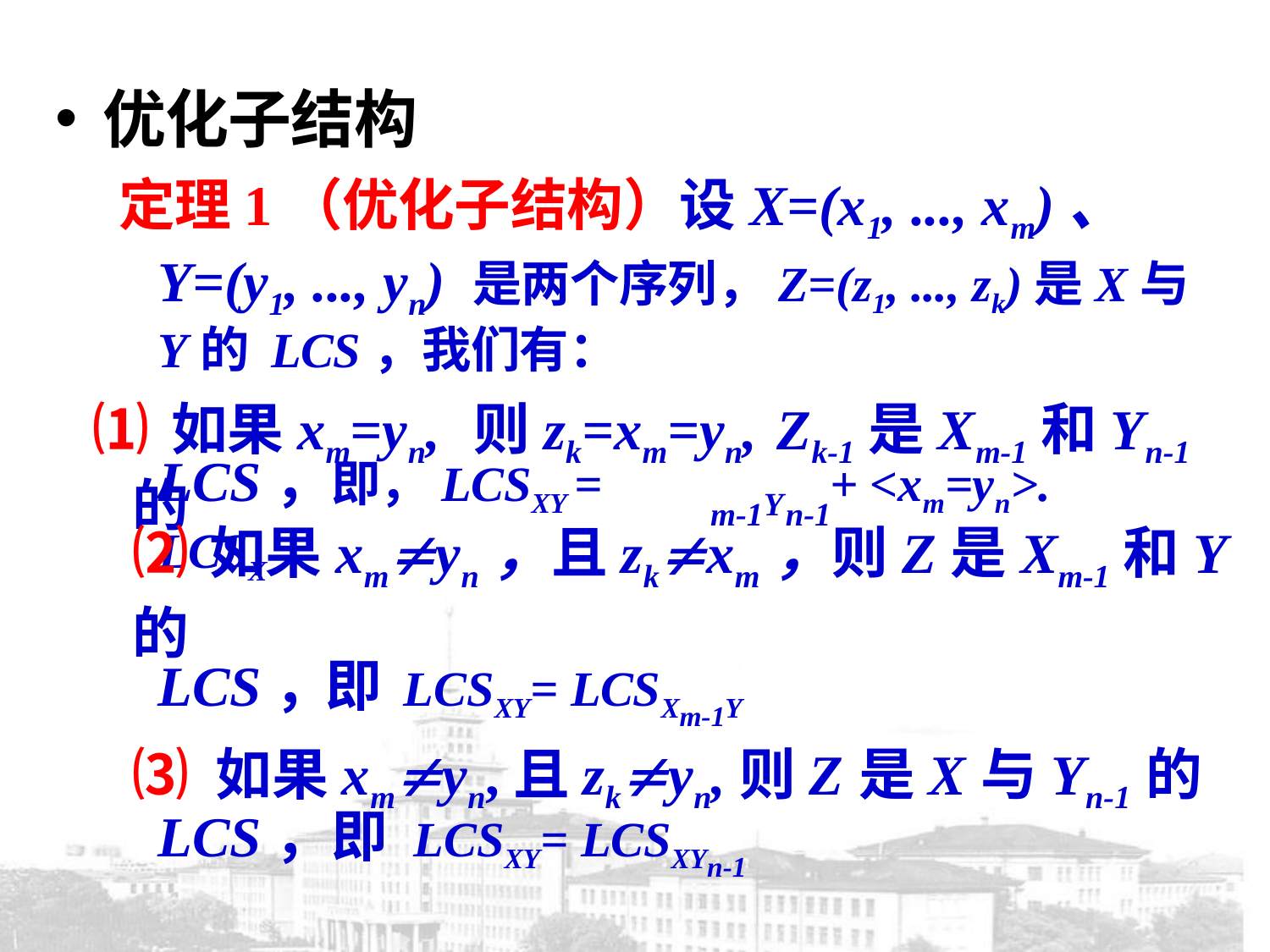

优化子结构
定理1（优化子结构）设X=(x1, ..., xm)、 Y=(y1, ..., yn) 是两个序列，Z=(z1, ..., zk)是X与Y的 LCS，我们有：
⑴ 如果xm=yn, 则zk=xm=yn, Zk-1是Xm-1和Yn-1的
LCS，即，LCSXY = LCSX
+ <xm=yn>.
Y
m-1	n-1
⑵ 如果xm≠yn，且zk≠xm，则Z是Xm-1和Y的
LCS，即 LCSXY= LCSXm-1Y
⑶ 如果xm≠yn,且zk≠yn,则Z是X与Yn-1的LCS，即 LCSXY= LCSXYn-1